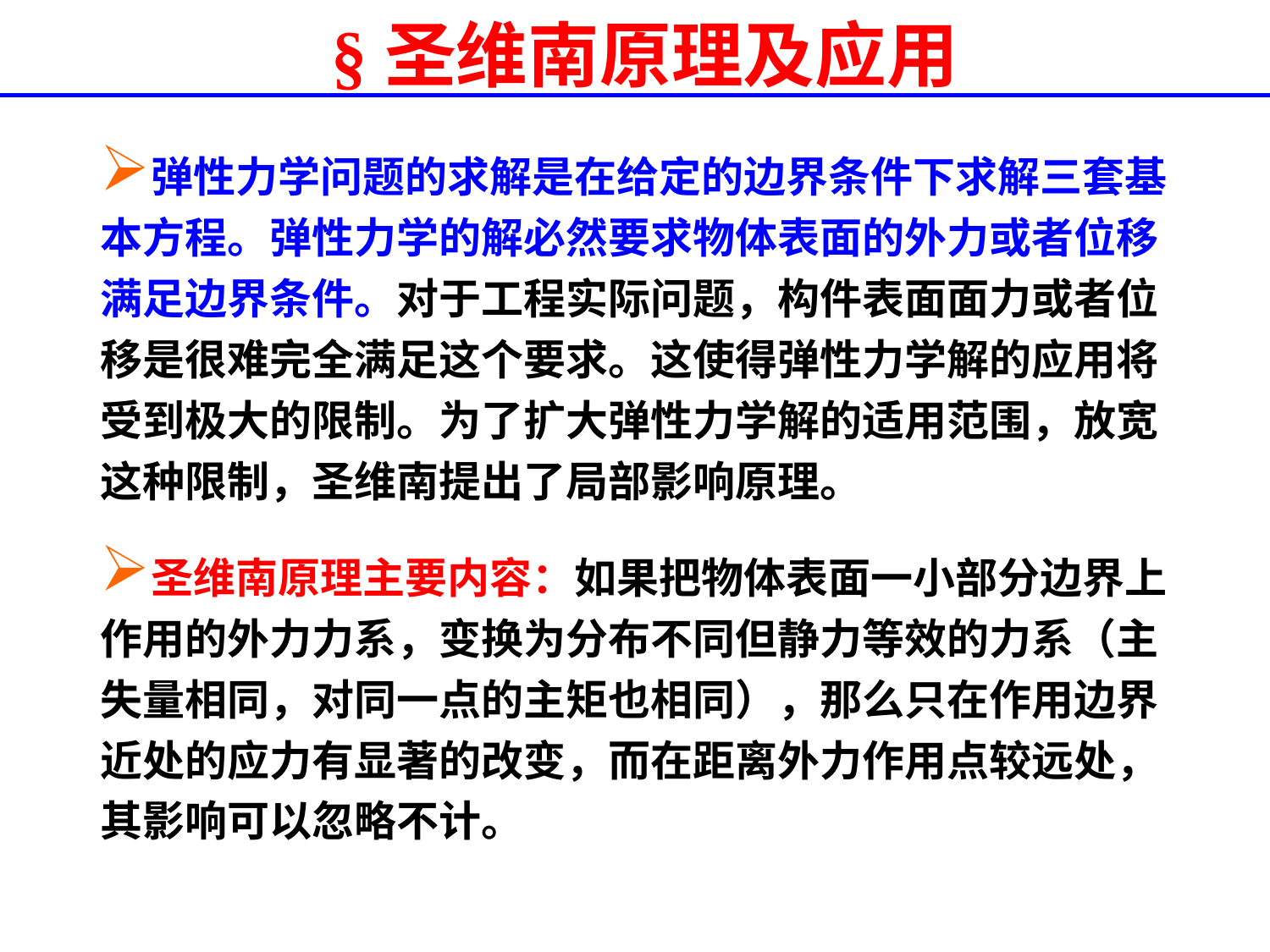

# §圣维南原理及应用
弹性力学问题的求解是在给定的边界条件下求解三套基本方程。弹性力学的解必然要求物体表面的外力或者位移满足边界条件。对于工程实际问题，构件表面面力或者位移是很难完全满足这个要求。这使得弹性力学解的应用将受到极大的限制。为了扩大弹性力学解的适用范围，放宽这种限制，圣维南提出了局部影响原理。
圣维南原理主要内容：如果把物体表面一小部分边界上作用的外力力系，变换为分布不同但静力等效的力系（主失量相同，对同一点的主矩也相同），那么只在作用边界近处的应力有显著的改变，而在距离外力作用点较远处，其影响可以忽略不计。